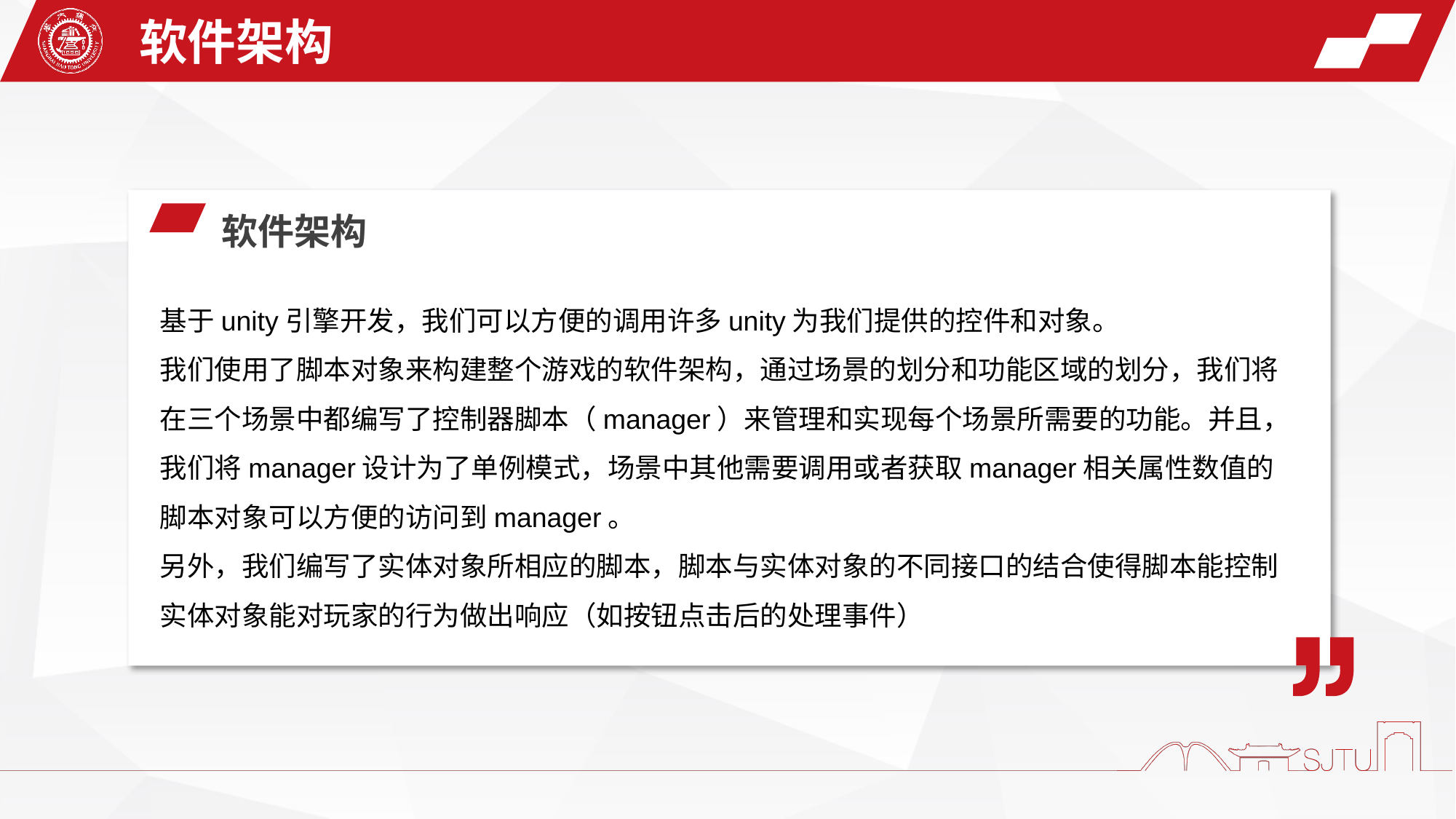

软件架构

软件架构

基于unity引擎开发，我们可以方便的调用许多unity为我们提供的控件和对象。
我们使用了脚本对象来构建整个游戏的软件架构，通过场景的划分和功能区域的划分，我们将
在三个场景中都编写了控制器脚本（manager）来管理和实现每个场景所需要的功能。并且，我们将manager设计为了单例模式，场景中其他需要调用或者获取manager相关属性数值的脚本对象可以方便的访问到manager。
另外，我们编写了实体对象所相应的脚本，脚本与实体对象的不同接口的结合使得脚本能控制实体对象能对玩家的行为做出响应（如按钮点击后的处理事件）